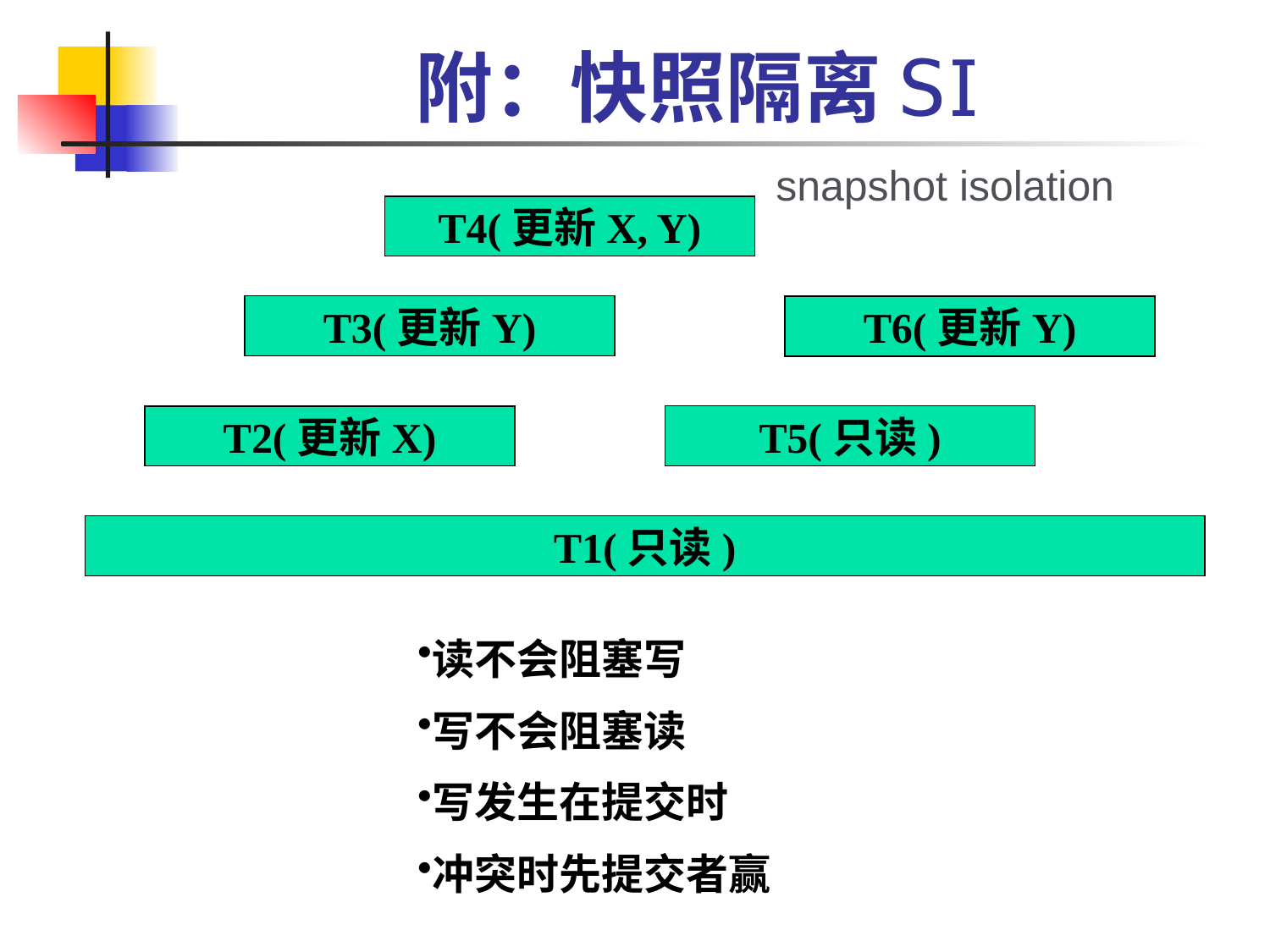

# 附：快照隔离SI
snapshot isolation
T4(更新X, Y)
T3(更新Y)
T6(更新Y)
T5(只读)
T2(更新X)
T1(只读)
读不会阻塞写
写不会阻塞读
写发生在提交时
冲突时先提交者赢